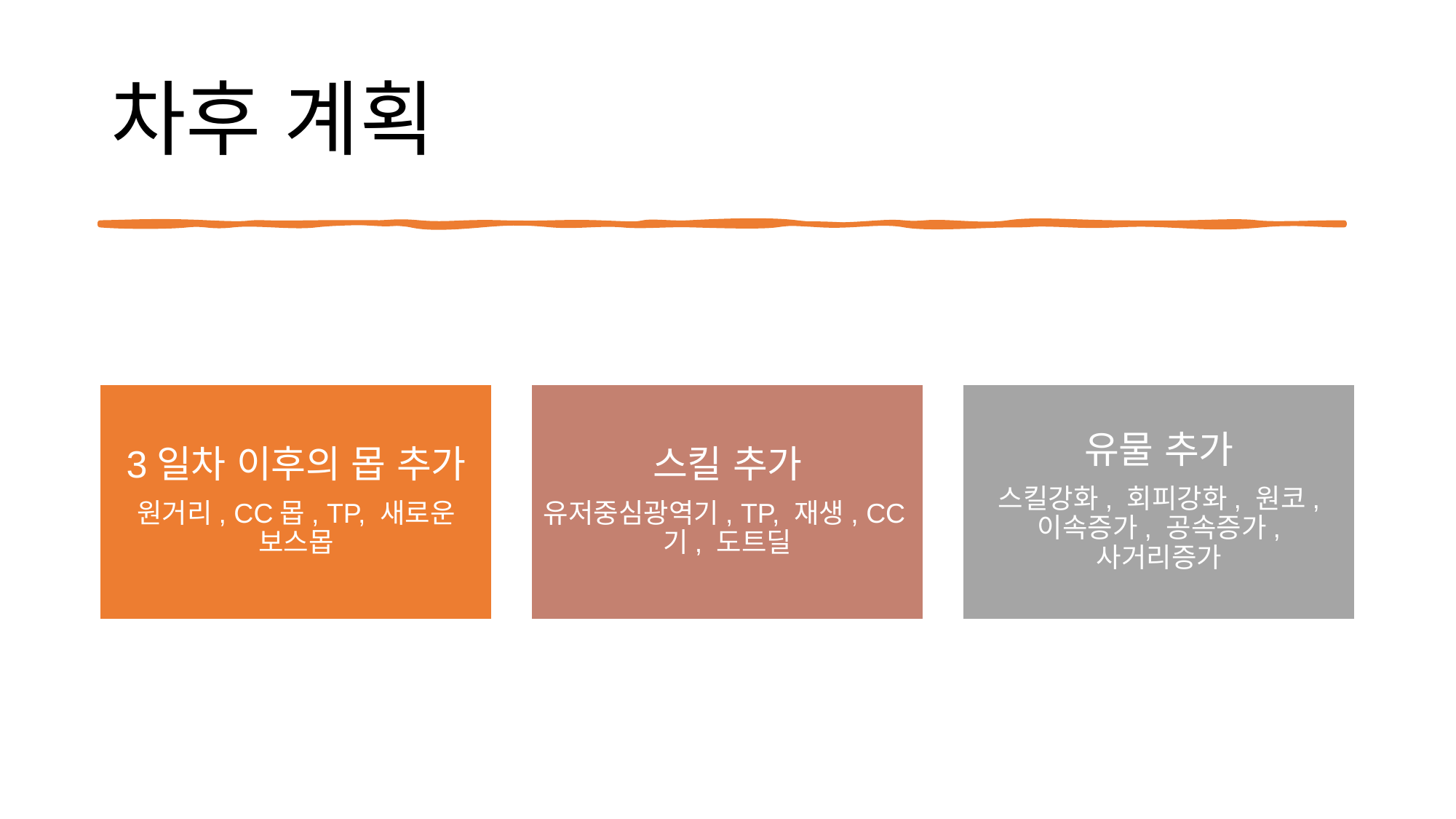

# 차후 계획

3일차 이후의 몹 추가
원거리, CC몹, TP, 새로운 보스몹
스킬 추가
유저중심광역기, TP, 재생, CC기, 도트딜
유물 추가
스킬강화, 회피강화, 원코, 이속증가, 공속증가, 사거리증가